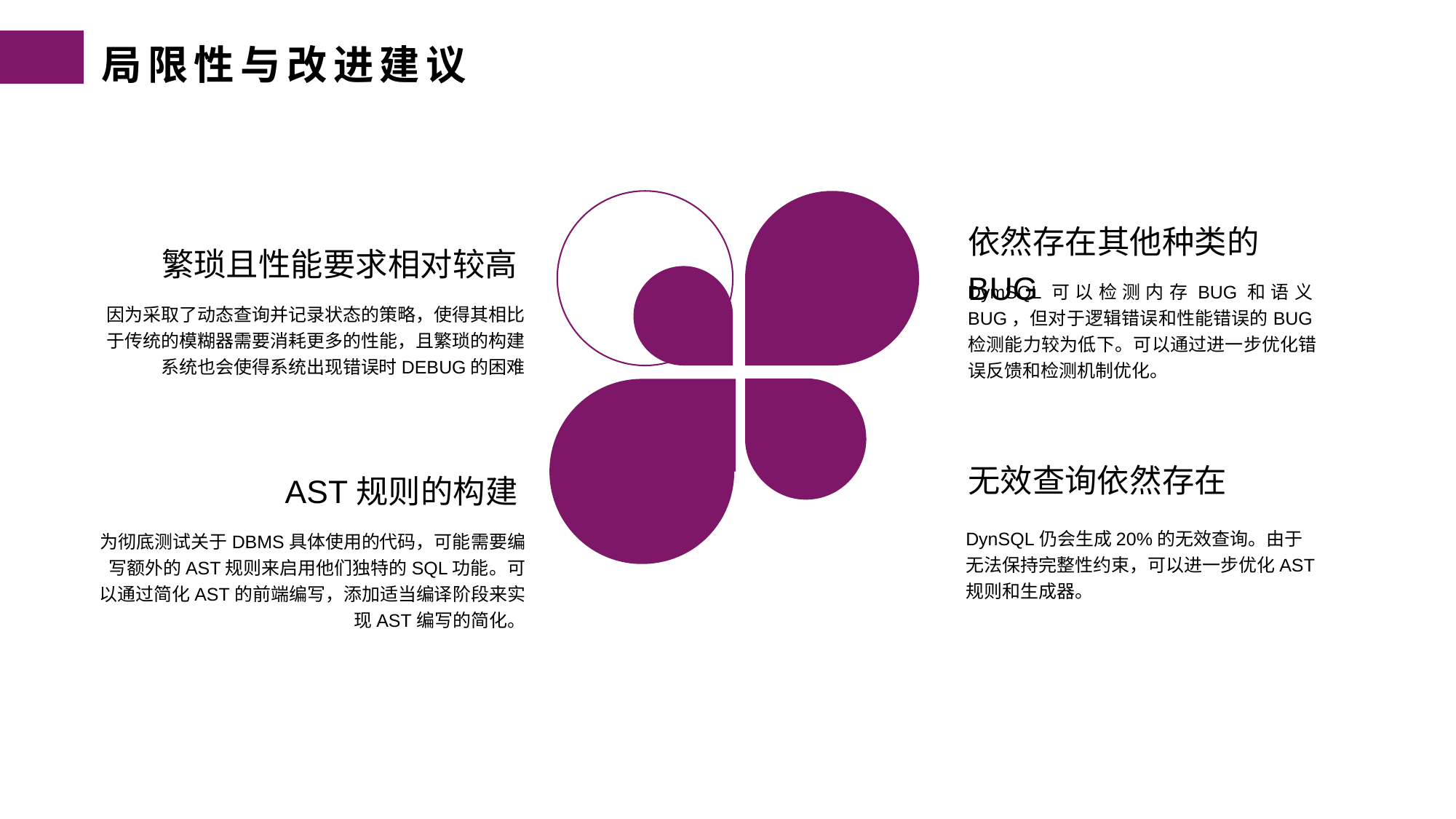

局限性与改进建议

依然存在其他种类的BUG
繁琐且性能要求相对较高

DymSQL可以检测内存BUG和语义BUG，但对于逻辑错误和性能错误的BUG检测能力较为低下。可以通过进一步优化错误反馈和检测机制优化。
因为采取了动态查询并记录状态的策略，使得其相比于传统的模糊器需要消耗更多的性能，且繁琐的构建系统也会使得系统出现错误时DEBUG的困难

无效查询依然存在
AST规则的构建

DynSQL仍会生成20%的无效查询。由于无法保持完整性约束，可以进一步优化AST规则和生成器。
为彻底测试关于DBMS具体使用的代码，可能需要编写额外的AST规则来启用他们独特的SQL功能。可以通过简化AST的前端编写，添加适当编译阶段来实现AST编写的简化。